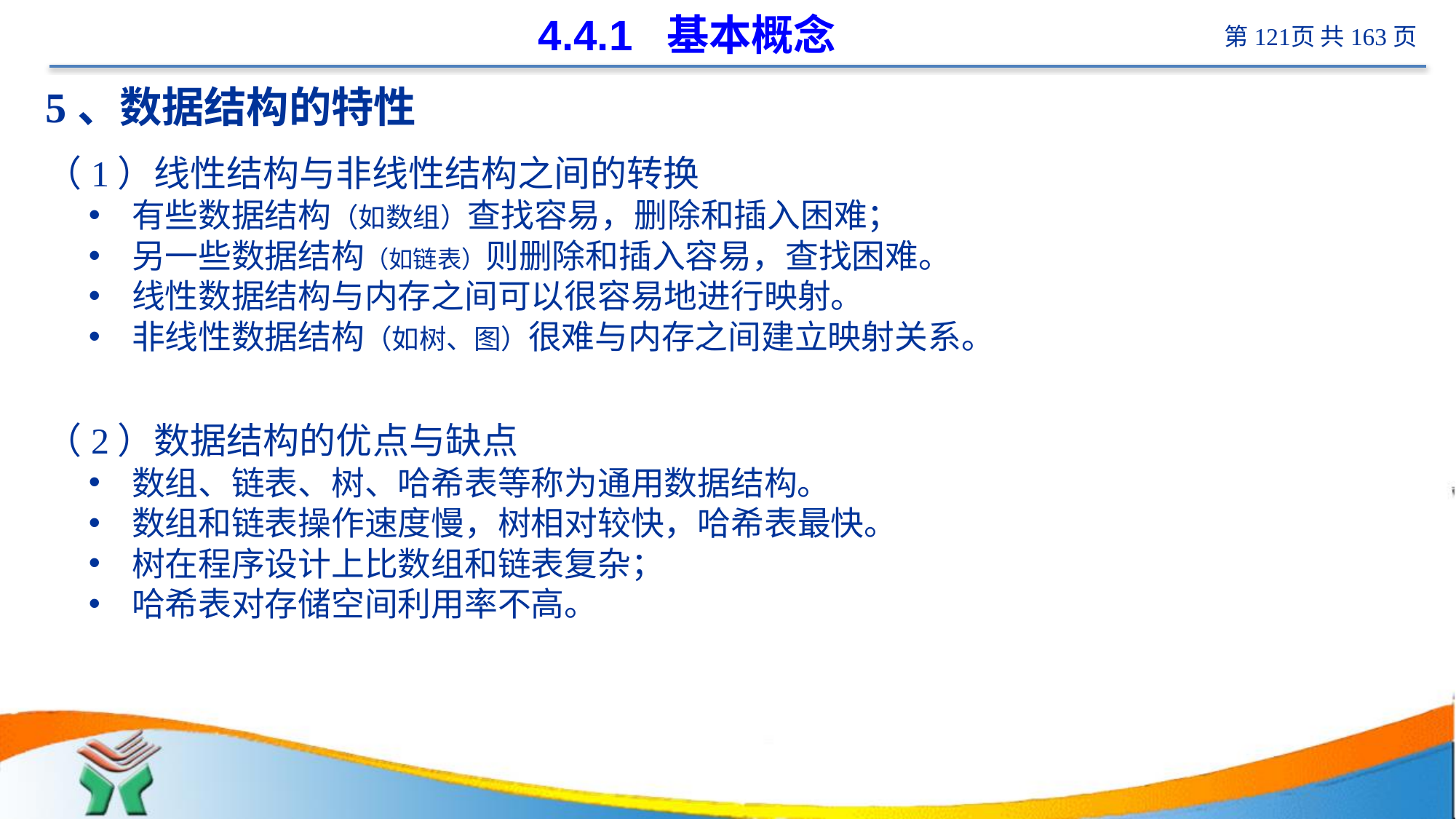

# 4.4.1  基本概念
5、数据结构的特性

（1）线性结构与非线性结构之间的转换
有些数据结构（如数组）查找容易，删除和插入困难；
另一些数据结构（如链表）则删除和插入容易，查找困难。
线性数据结构与内存之间可以很容易地进行映射。
非线性数据结构（如树、图）很难与内存之间建立映射关系。

（2）数据结构的优点与缺点
数组、链表、树、哈希表等称为通用数据结构。
数组和链表操作速度慢，树相对较快，哈希表最快。
树在程序设计上比数组和链表复杂；
哈希表对存储空间利用率不高。